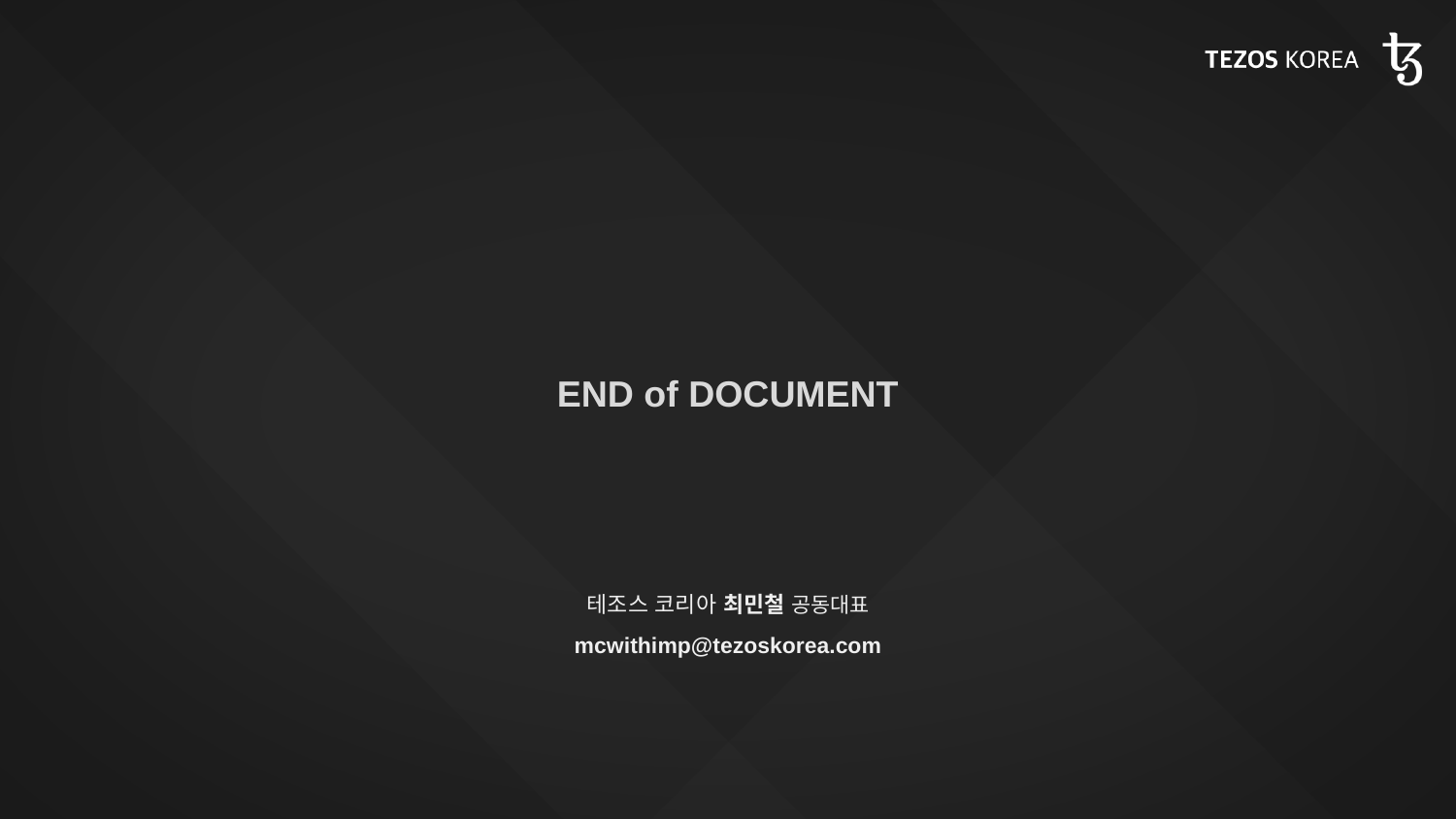

END of DOCUMENT
테조스 코리아 최민철 공동대표
mcwithimp@tezoskorea.com